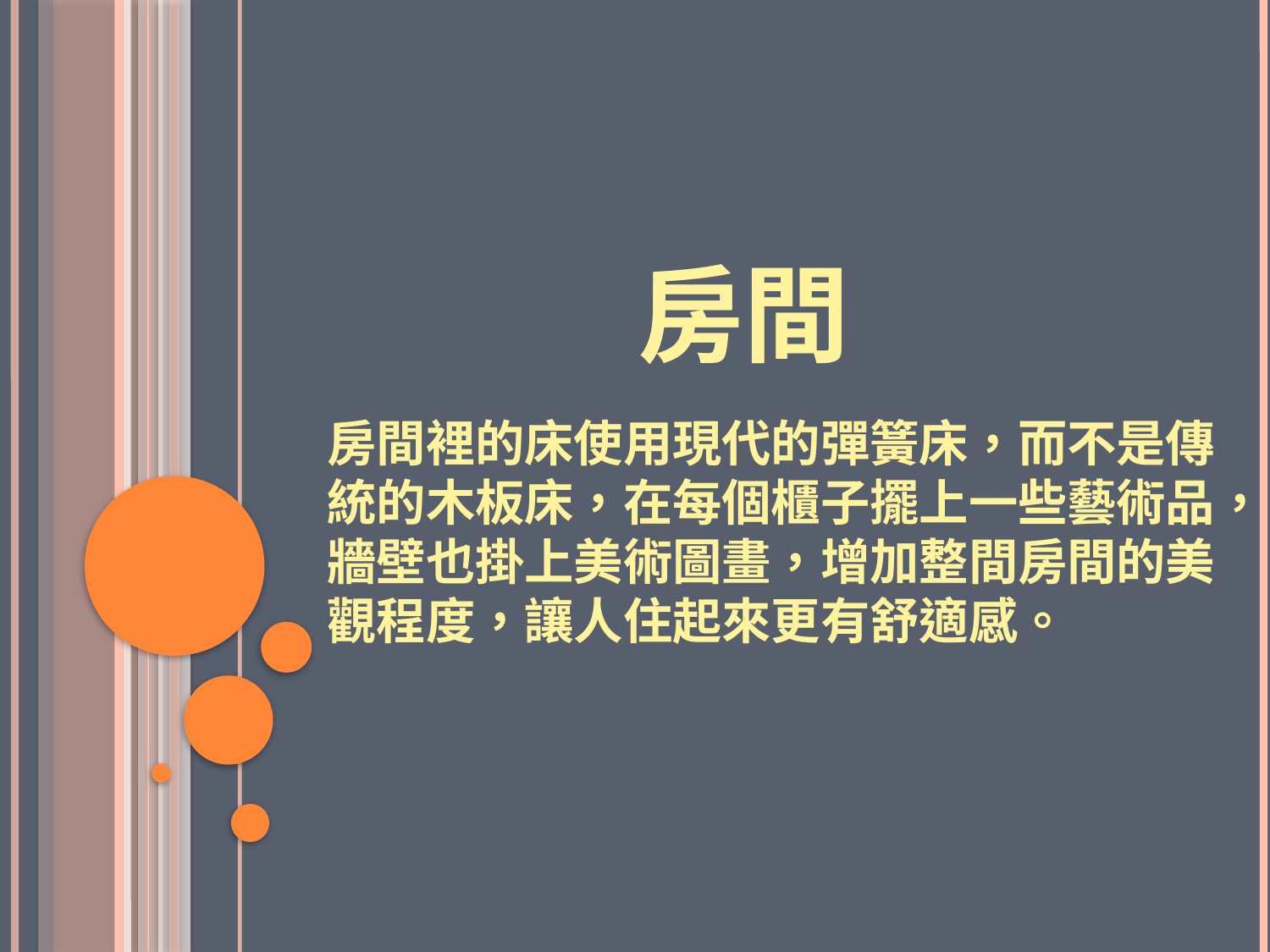

# 房間
房間裡的床使用現代的彈簧床，而不是傳統的木板床，在每個櫃子擺上一些藝術品，牆壁也掛上美術圖畫，增加整間房間的美觀程度，讓人住起來更有舒適感。